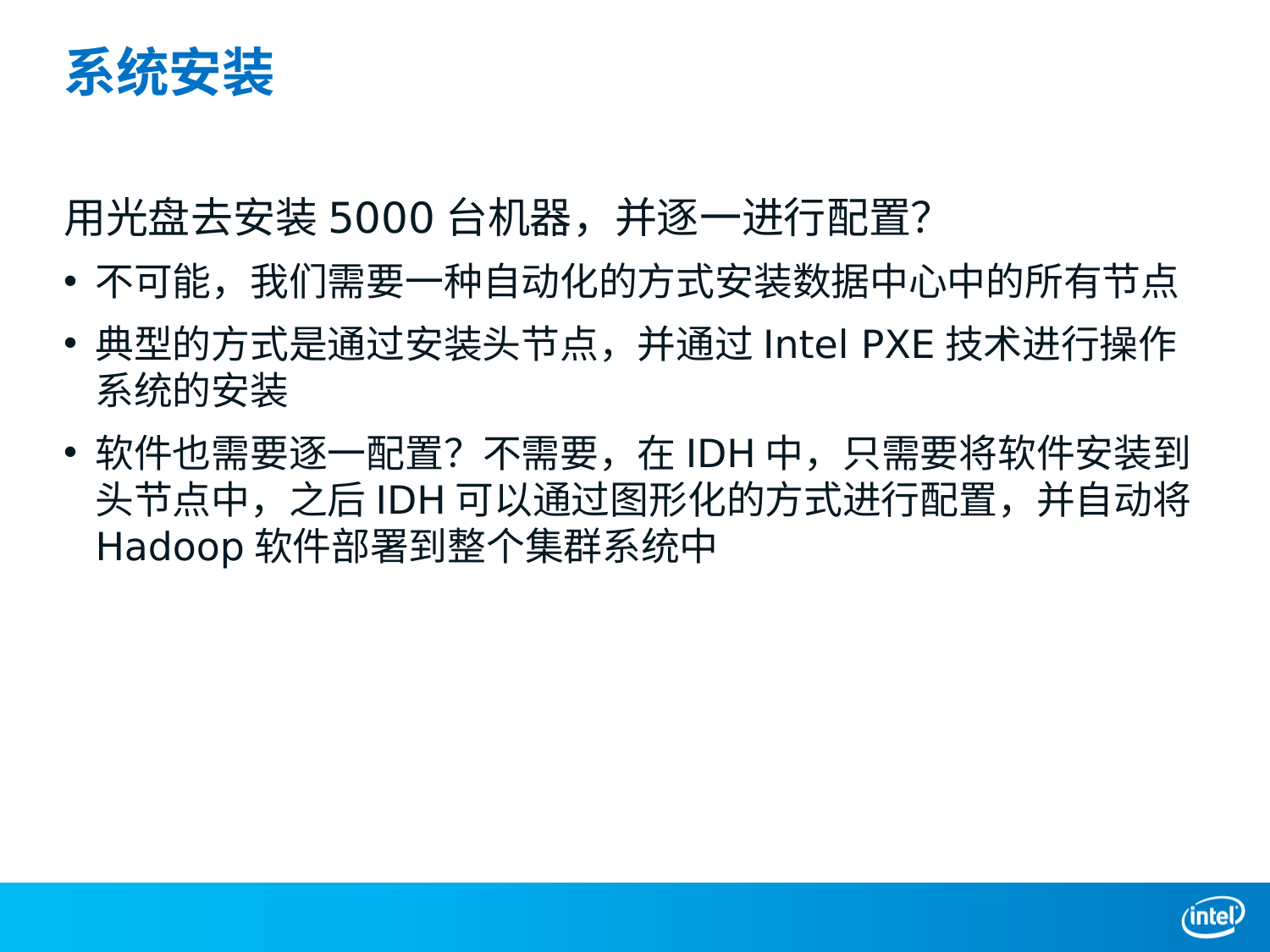

# 系统安装
用光盘去安装5000台机器，并逐一进行配置？
不可能，我们需要一种自动化的方式安装数据中心中的所有节点
典型的方式是通过安装头节点，并通过Intel PXE技术进行操作系统的安装
软件也需要逐一配置？不需要，在IDH中，只需要将软件安装到头节点中，之后IDH可以通过图形化的方式进行配置，并自动将Hadoop软件部署到整个集群系统中